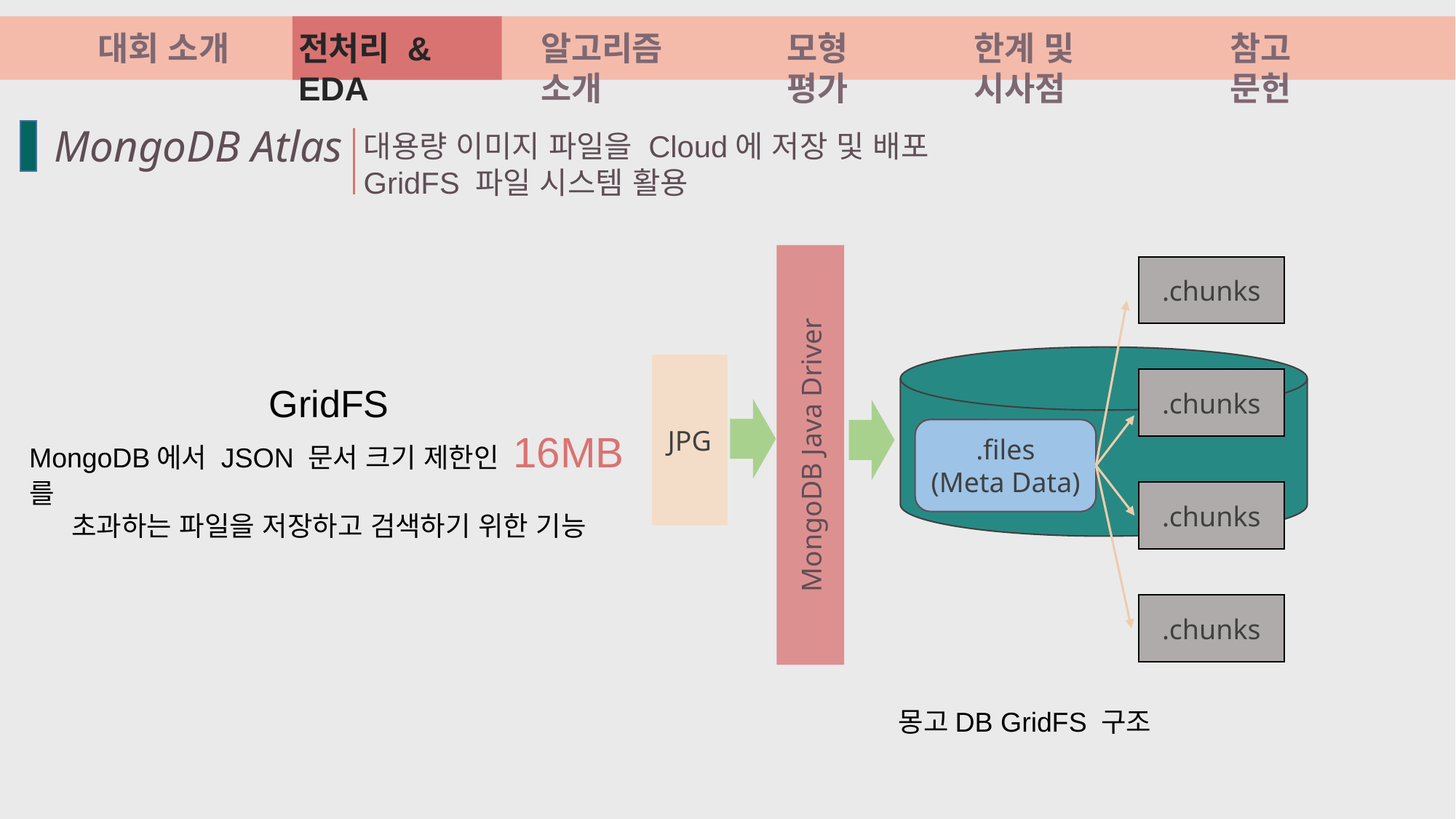

대회 소개
전처리 & EDA
알고리즘 소개
모형 평가
한계 및 시사점
참고 문헌
  MongoDB Atlas

대용량 이미지 파일을 Cloud에 저장 및 배포
GridFS 파일 시스템 활용
.chunks

JPG
.chunks

.files
(Meta Data)
MongoDB Java Driver
.chunks
.chunks
몽고DB GridFS 구조
GridFS
MongoDB에서 JSON 문서 크기 제한인 16MB를
초과하는 파일을 저장하고 검색하기 위한 기능